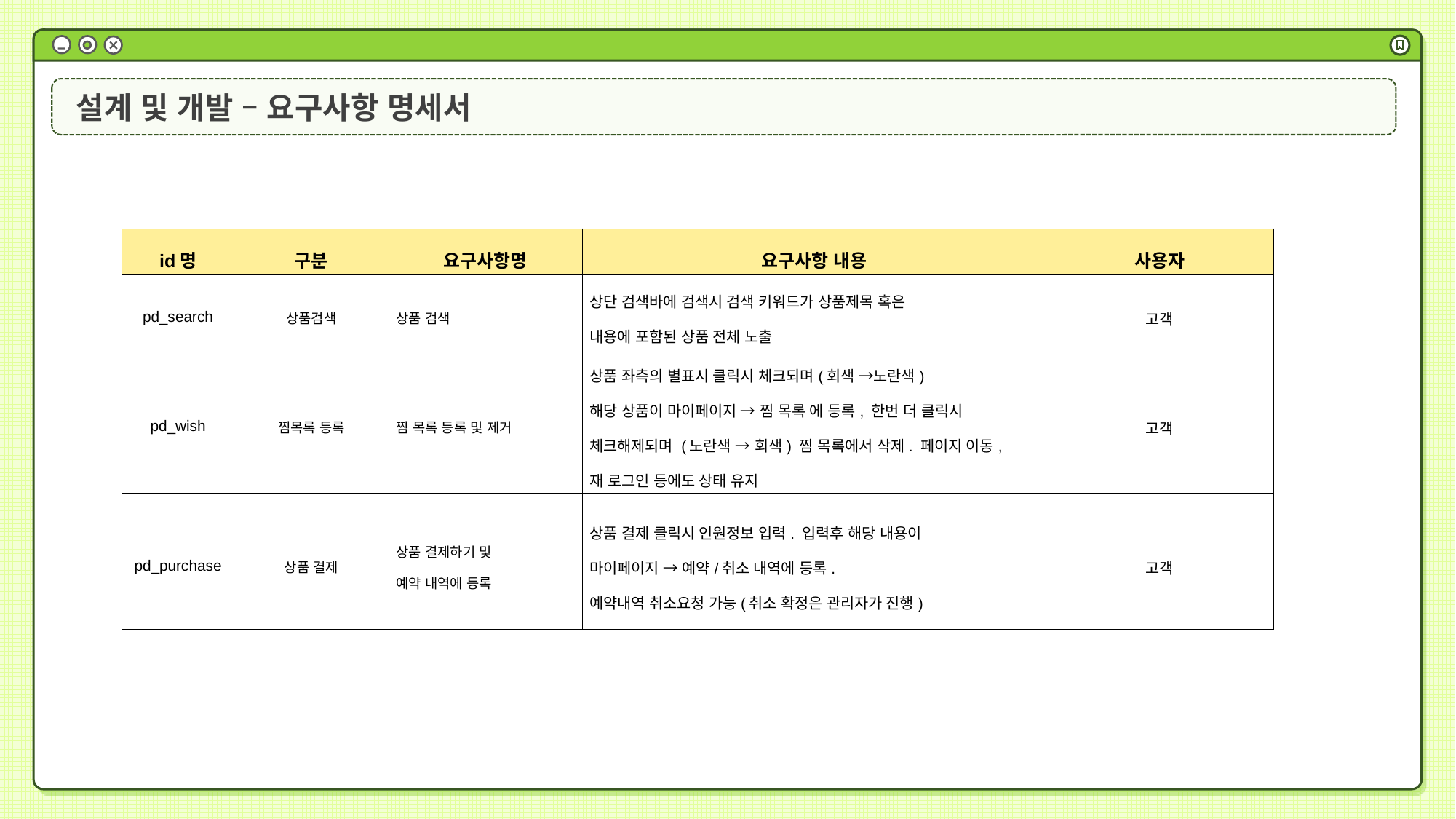

설계 및 개발 – 요구사항 명세서

| id명 | 구분 | 요구사항명 | 요구사항 내용 | 사용자 |
| --- | --- | --- | --- | --- |
| pd\_search | 상품검색 | 상품 검색 | 상단 검색바에 검색시 검색 키워드가 상품제목 혹은 내용에 포함된 상품 전체 노출 | 고객 |
| pd\_wish | 찜목록 등록 | 찜 목록 등록 및 제거 | 상품 좌측의 별표시 클릭시 체크되며(회색 →노란색) 해당 상품이 마이페이지 → 찜 목록 에 등록, 한번 더 클릭시 체크해제되며 (노란색 → 회색) 찜 목록에서 삭제. 페이지 이동, 재 로그인 등에도 상태 유지 | 고객 |
| pd\_purchase | 상품 결제 | 상품 결제하기 및 예약 내역에 등록 | 상품 결제 클릭시 인원정보 입력. 입력후 해당 내용이 마이페이지 → 예약/취소 내역에 등록. 예약내역 취소요청 가능(취소 확정은 관리자가 진행) | 고객 |